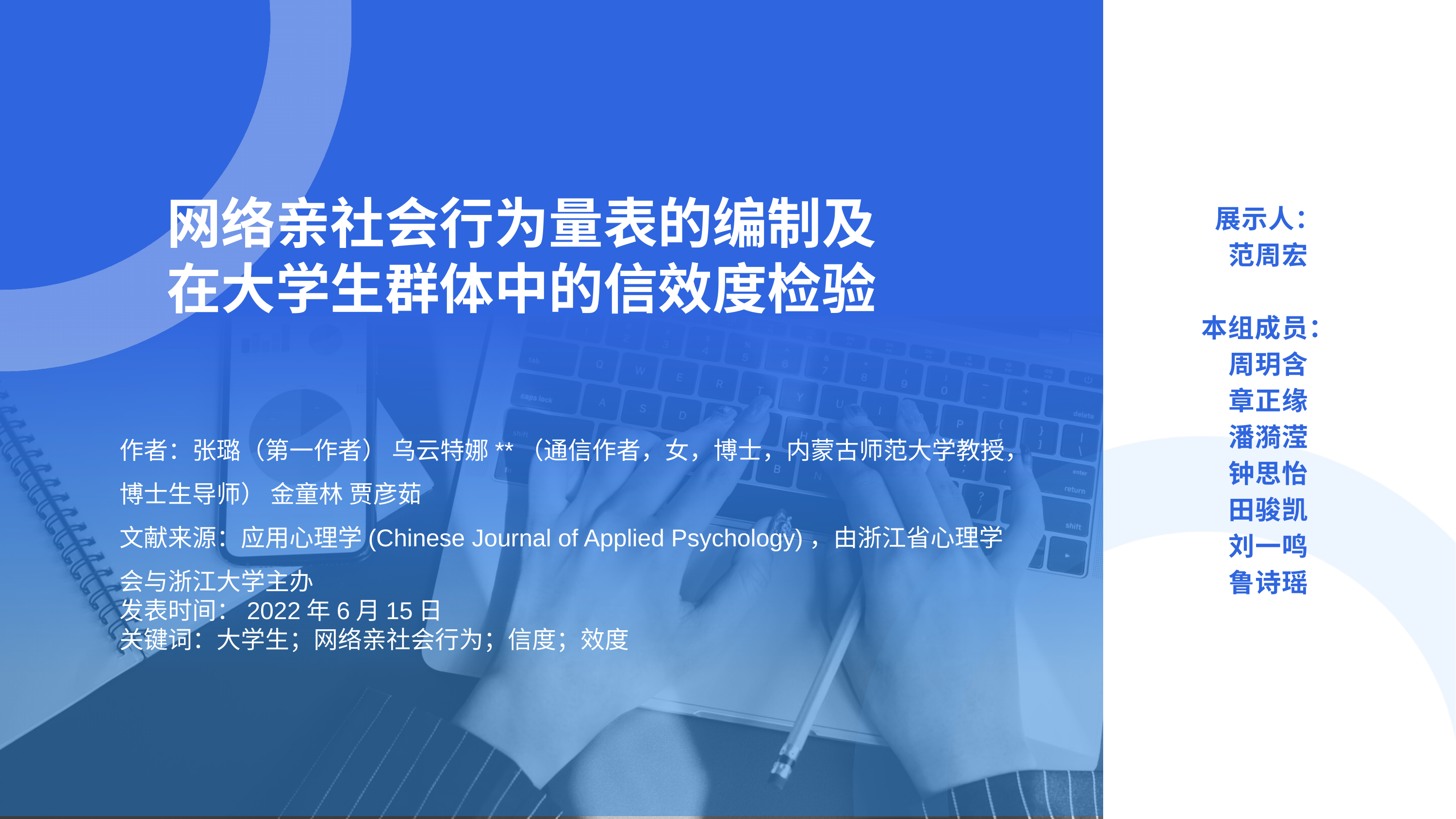

网络亲社会行为量表的编制及
在大学生群体中的信效度检验
展示人：
范周宏

本组成员：
周玥含
章正缘
潘漪滢
钟思怡
田骏凯
刘一鸣
鲁诗瑶

作者：张璐（第一作者） 乌云特娜**（通信作者，女，博士，内蒙古师范大学教授，博士生导师） 金童林 贾彦茹
文献来源：应用心理学(Chinese Journal of Applied Psychology)，由浙江省心理学会与浙江大学主办
发表时间：2022年6月15日
关键词：大学生；网络亲社会行为；信度；效度